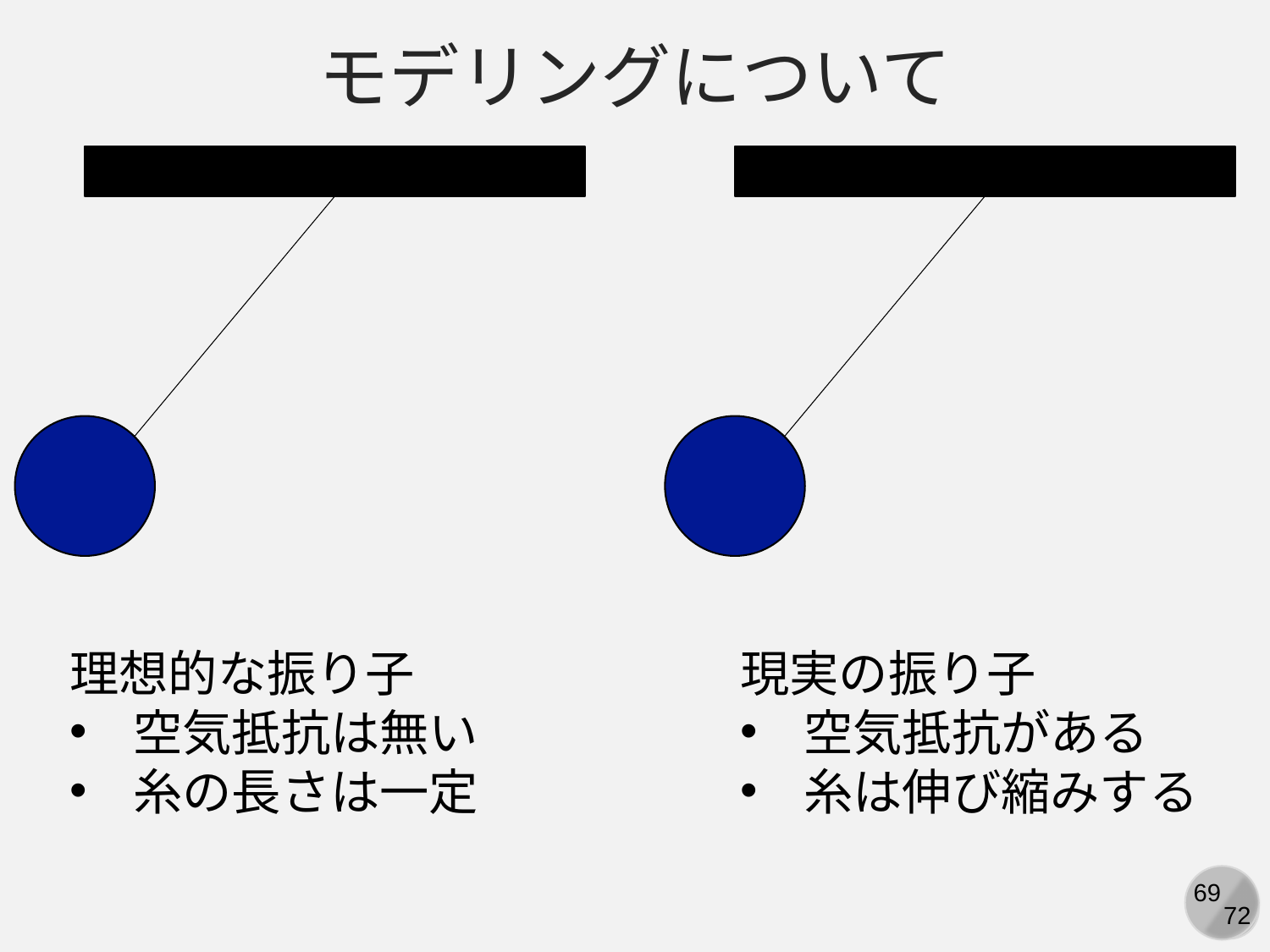

モデリングについて

理想的な振り子
空気抵抗は無い
糸の長さは一定
現実の振り子
空気抵抗がある
糸は伸び縮みする